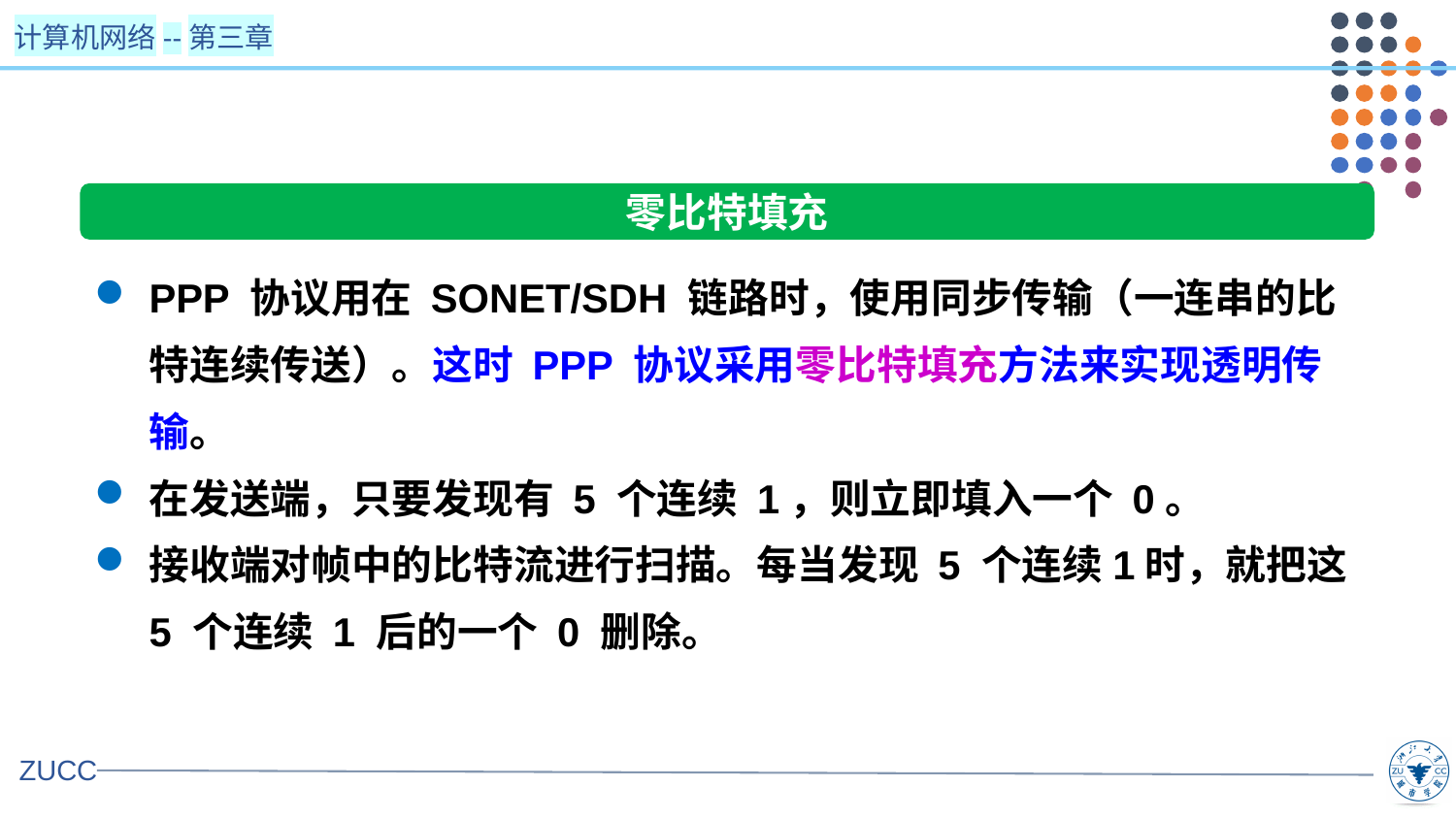

零比特填充

PPP 协议用在 SONET/SDH 链路时，使用同步传输（一连串的比特连续传送）。这时 PPP 协议采用零比特填充方法来实现透明传输。
在发送端，只要发现有 5 个连续 1，则立即填入一个 0。
接收端对帧中的比特流进行扫描。每当发现 5 个连续1时，就把这 5 个连续 1 后的一个 0 删除。